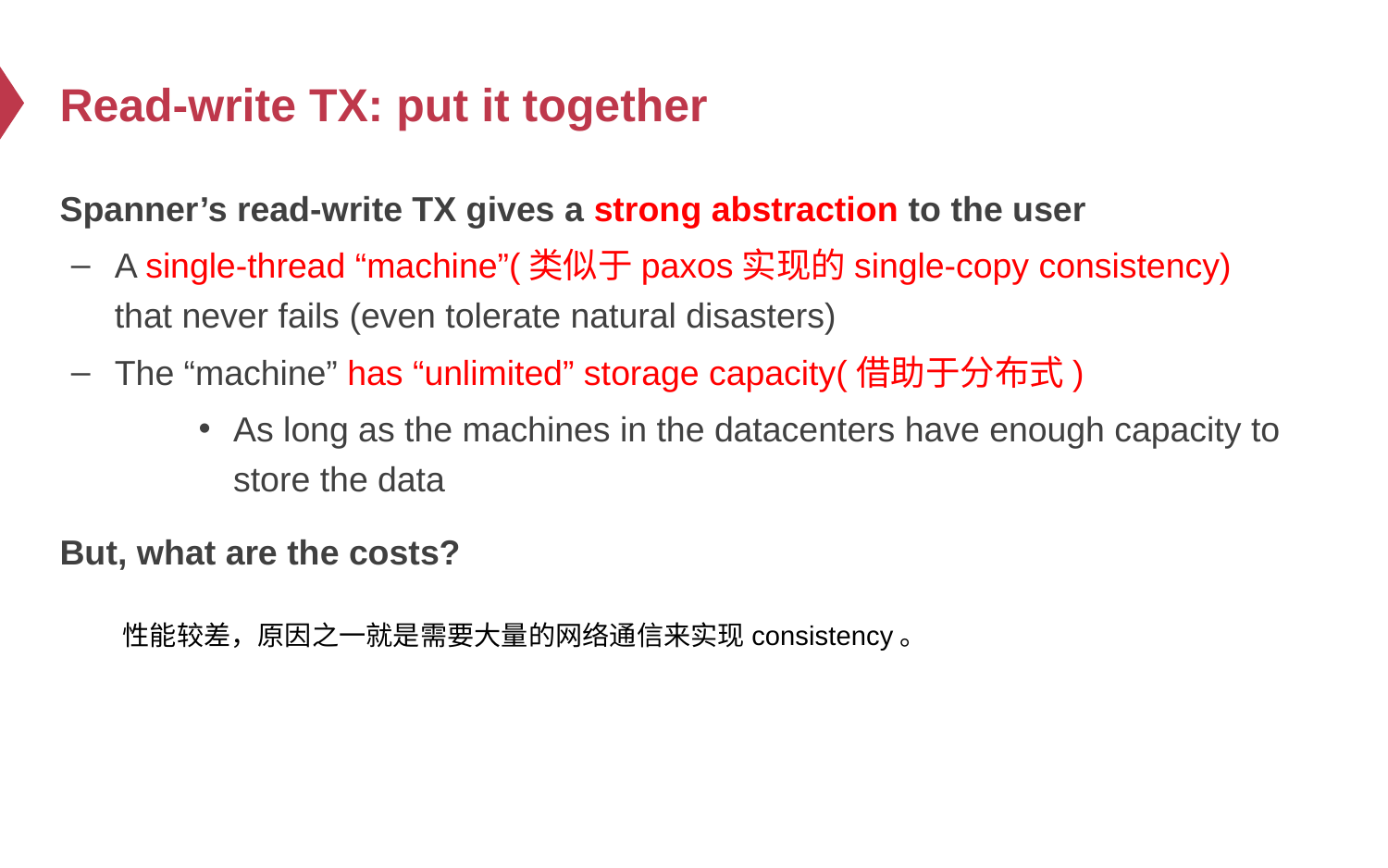

# Read-write TX: put it together
Spanner’s read-write TX gives a strong abstraction to the user
A single-thread “machine”(类似于paxos实现的single-copy consistency) that never fails (even tolerate natural disasters)
The “machine” has “unlimited” storage capacity(借助于分布式)
As long as the machines in the datacenters have enough capacity to store the data
But, what are the costs?

性能较差，原因之一就是需要大量的网络通信来实现consistency。
31